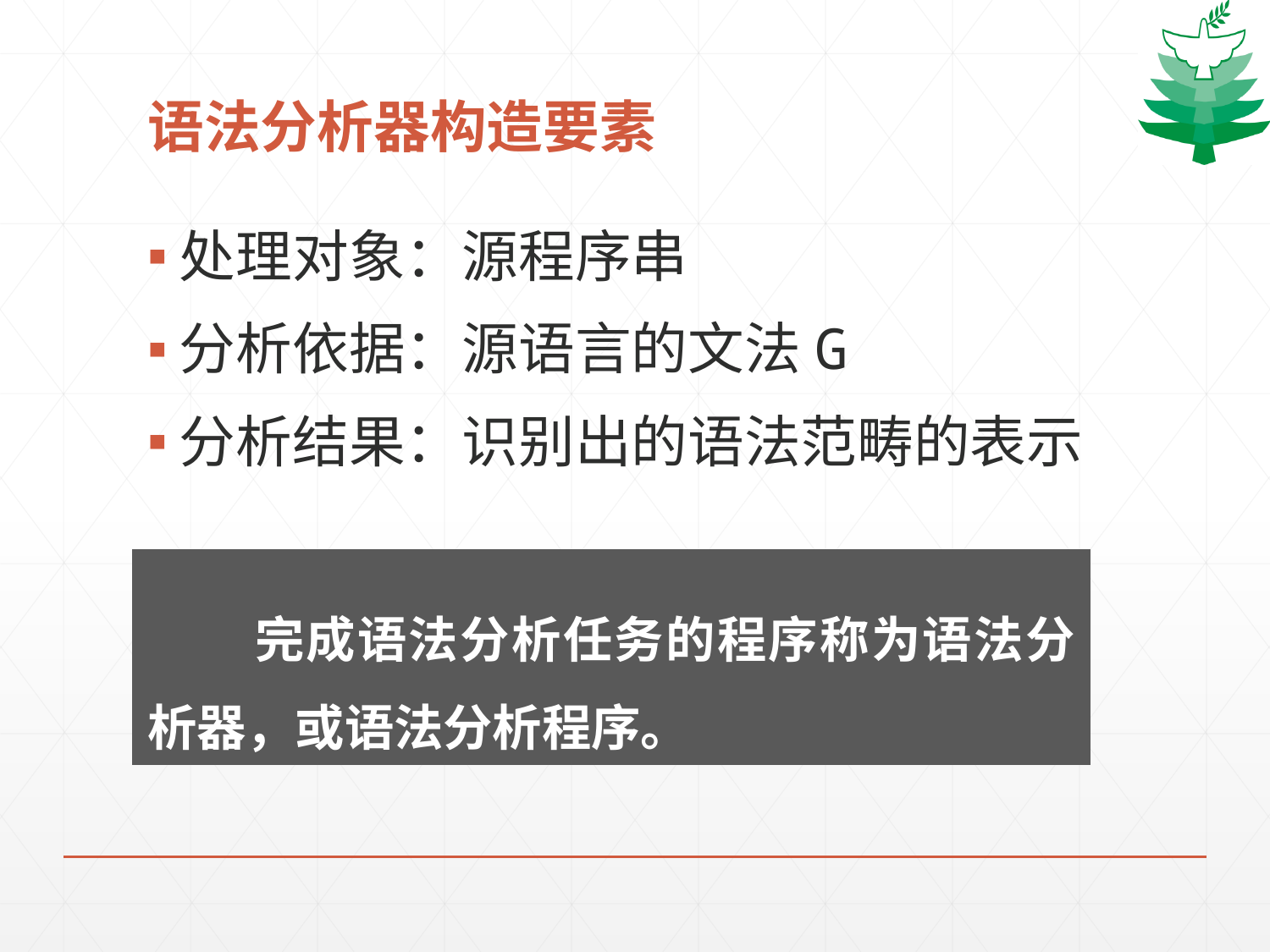

# 语法分析器构造要素
处理对象：源程序串
分析依据：源语言的文法G
分析结果：识别出的语法范畴的表示

       完成语法分析任务的程序称为语法分析器，或语法分析程序。